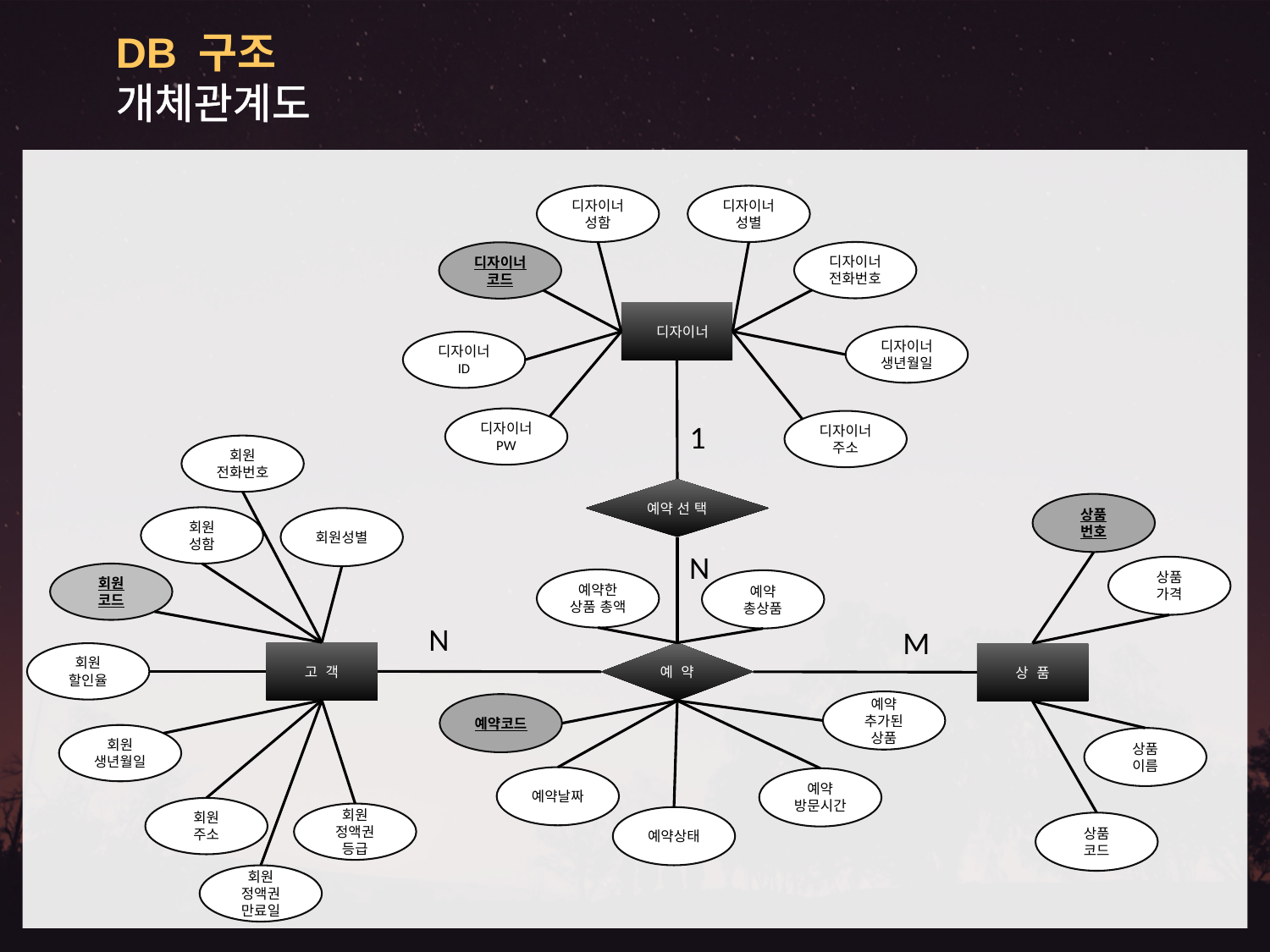

DB 구조
개체관계도
디자이너
성함
디자이너
성별
디자이너
전화번호
디자이너
코드
  디자이너
디자이너
생년월일
디자이너
ID
디자이너
PW
디자이너
주소
1
회원
전화번호
회원
성함
회원성별
회원
코드
고  객
회원
할인율
회원
생년월일
회원
주소
회원
정액권
등급
회원
정액권
만료일
예약 선 택
상품
번호
상품
가격
상  품
상품
이름
상품
코드
N
예약한
상품 총액
예약
총상품
예  약
예약
추가된
상품
예약코드
예약날짜
예약
방문시간
예약상태
N
M